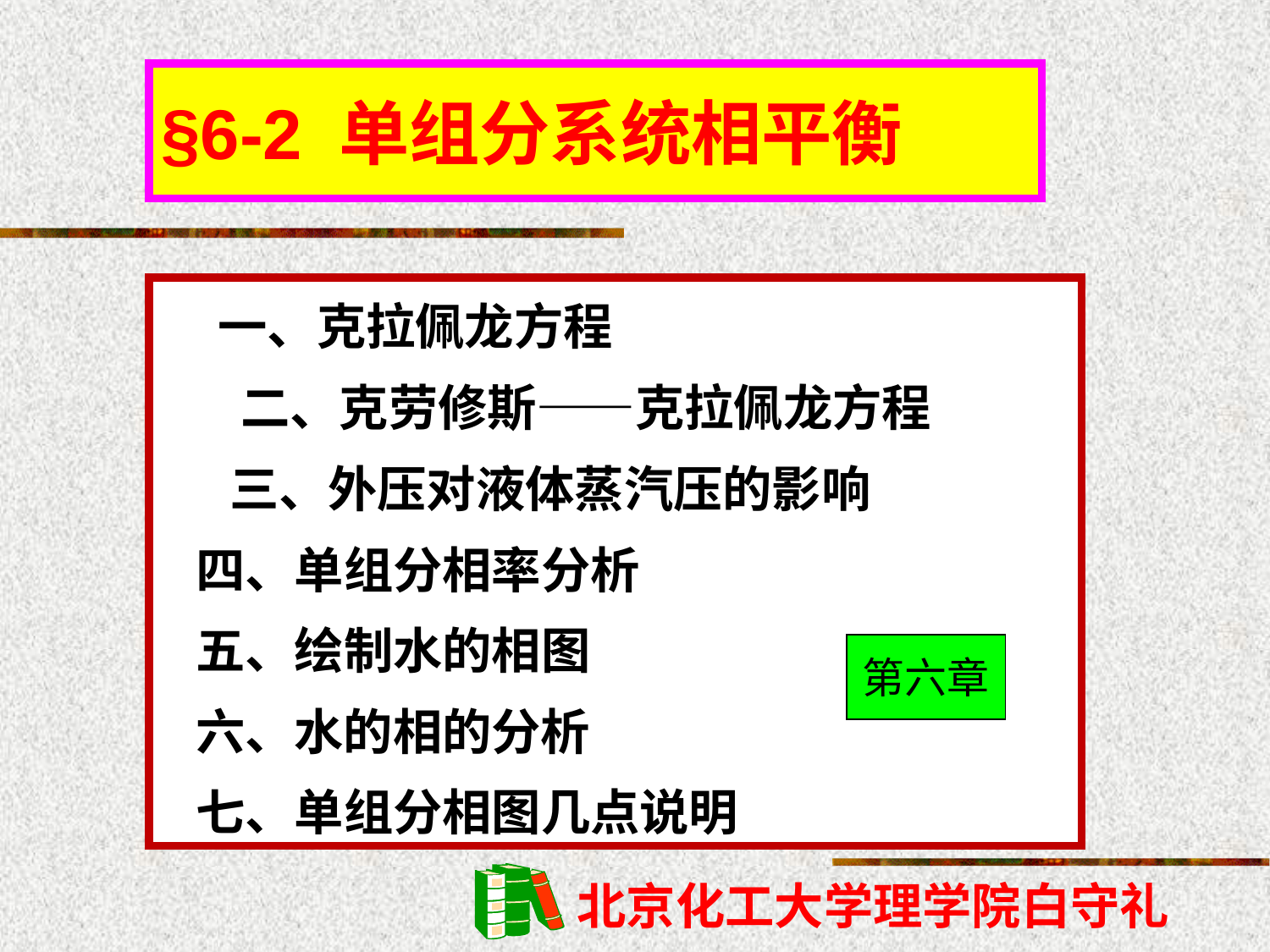

§6-2 单组分系统相平衡
    一、克拉佩龙方程
      二、克劳修斯——克拉佩龙方程
     三、外压对液体蒸汽压的影响
  四、单组分相率分析
  五、绘制水的相图
  六、水的相的分析
  七、单组分相图几点说明
第六章